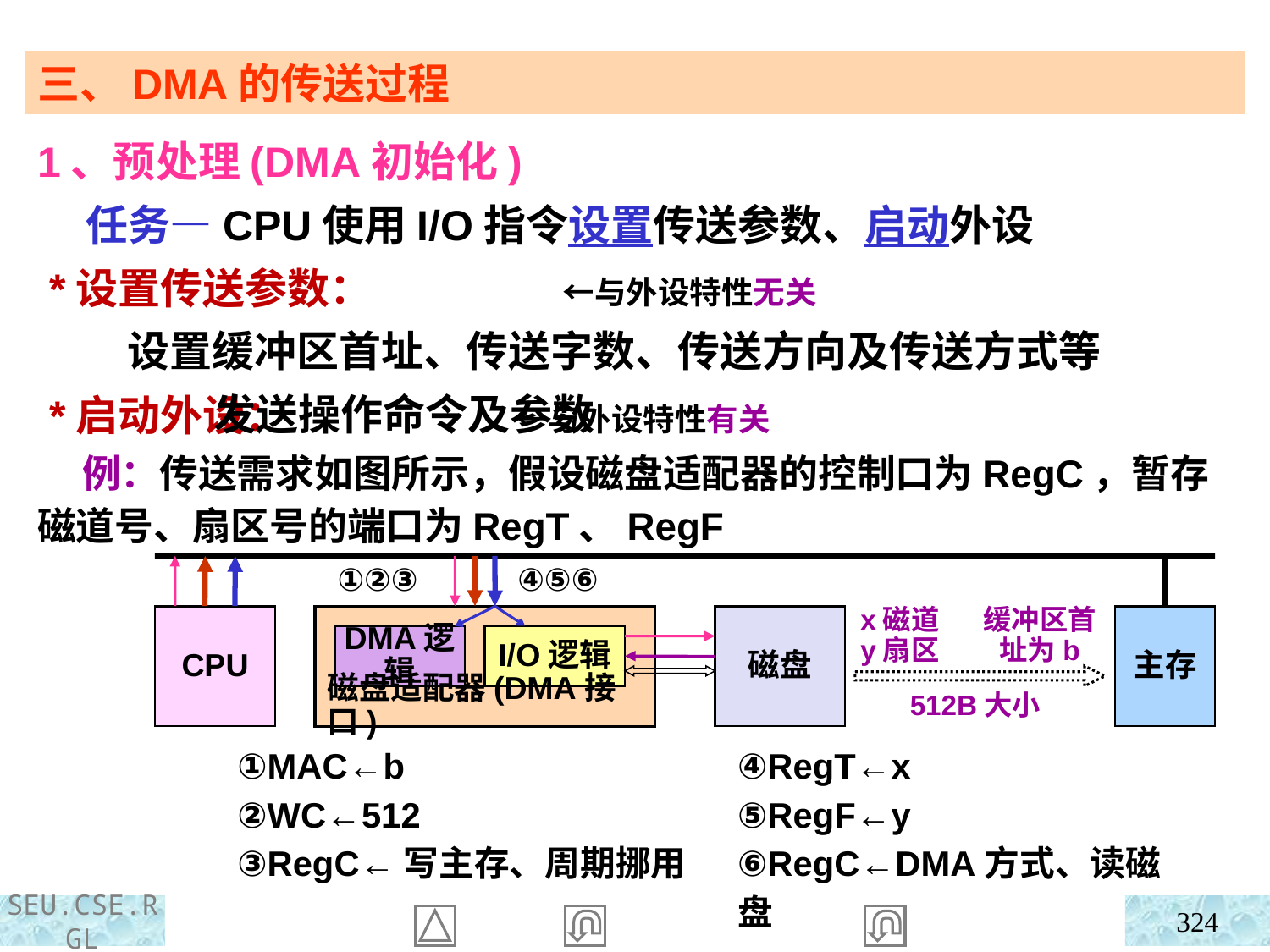

三、DMA的传送过程
1、预处理(DMA初始化)
    任务—CPU使用I/O指令设置传送参数、启动外设
 *设置传送参数：                    ←与外设特性无关

 *启动外设：                        ←与外设特性有关
设置缓冲区首址、传送字数、传送方向及传送方式等
        发送操作命令及参数
    例：传送需求如图所示，假设磁盘适配器的控制口为RegC，暂存磁道号、扇区号的端口为RegT、RegF

CPU

磁盘
主存
DMA逻辑
I/O逻辑

磁盘适配器(DMA接口)
④⑤⑥
①②③
x磁道
y扇区
缓冲区首址为b

512B大小
①MAC←b
②WC←512
③RegC←写主存、周期挪用
④RegT←x
⑤RegF←y
⑥RegC←DMA方式、读磁盘
324